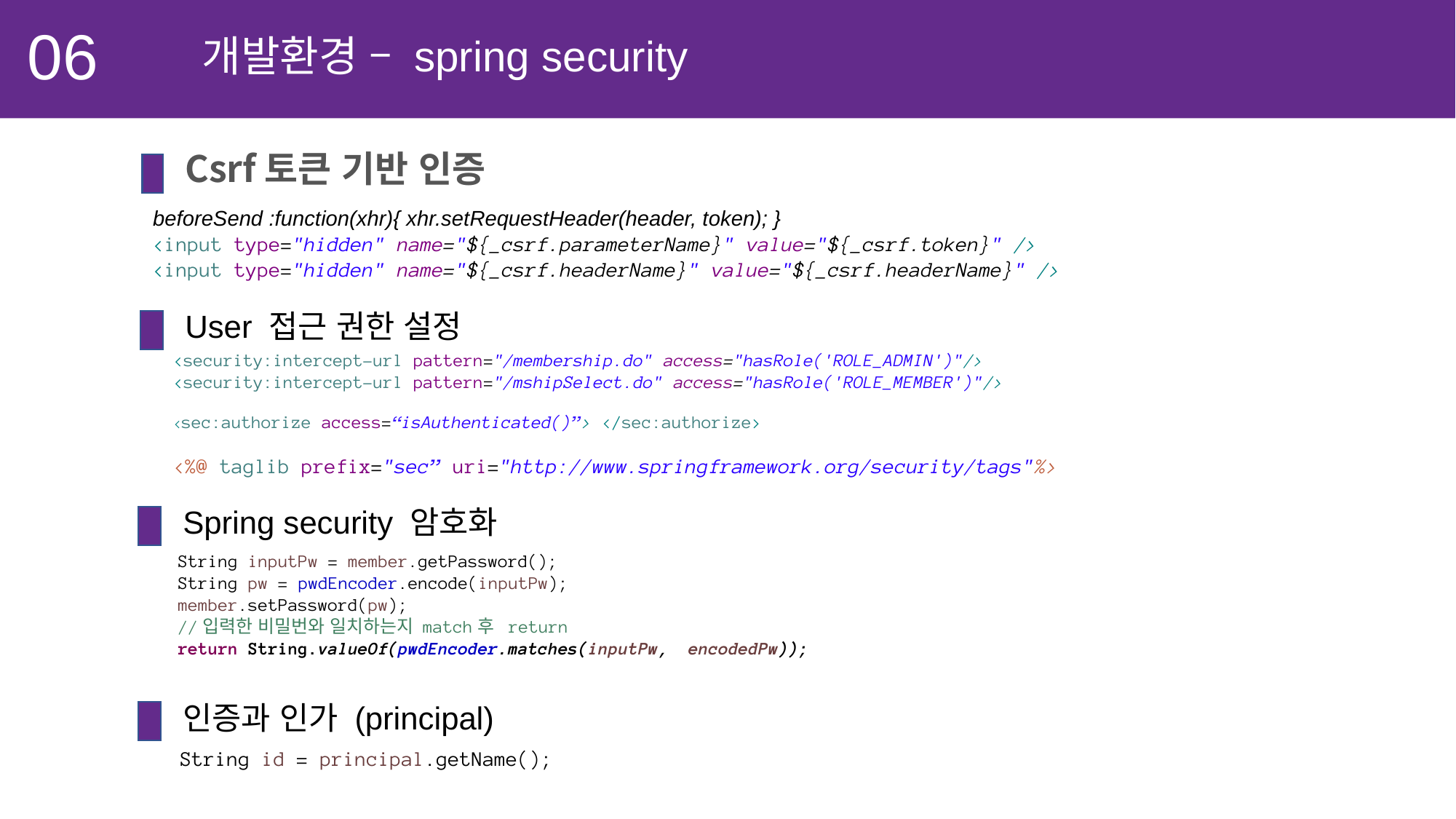

06
개발환경 – spring security
Csrf토큰 기반 인증

beforeSend :function(xhr){ xhr.setRequestHeader(header, token); }
<input type="hidden" name="${_csrf.parameterName}" value="${_csrf.token}" />
<input type="hidden" name="${_csrf.headerName}" value="${_csrf.headerName}" />

User 접근 권한 설정

<security:intercept-url pattern="/membership.do" access="hasRole('ROLE_ADMIN')"/>
<security:intercept-url pattern="/mshipSelect.do" access="hasRole('ROLE_MEMBER')"/>

<sec:authorize access=“isAuthenticated()”> </sec:authorize>

<%@ taglib prefix="sec” uri="http://www.springframework.org/security/tags"%>
Spring security 암호화
당근마켓

String inputPw = member.getPassword();
String pw = pwdEncoder.encode(inputPw);
member.setPassword(pw);
//입력한 비밀번와 일치하는지 match후  return
return String.valueOf(pwdEncoder.matches(inputPw,  encodedPw));
인증과 인가 (principal)

String id = principal.getName();